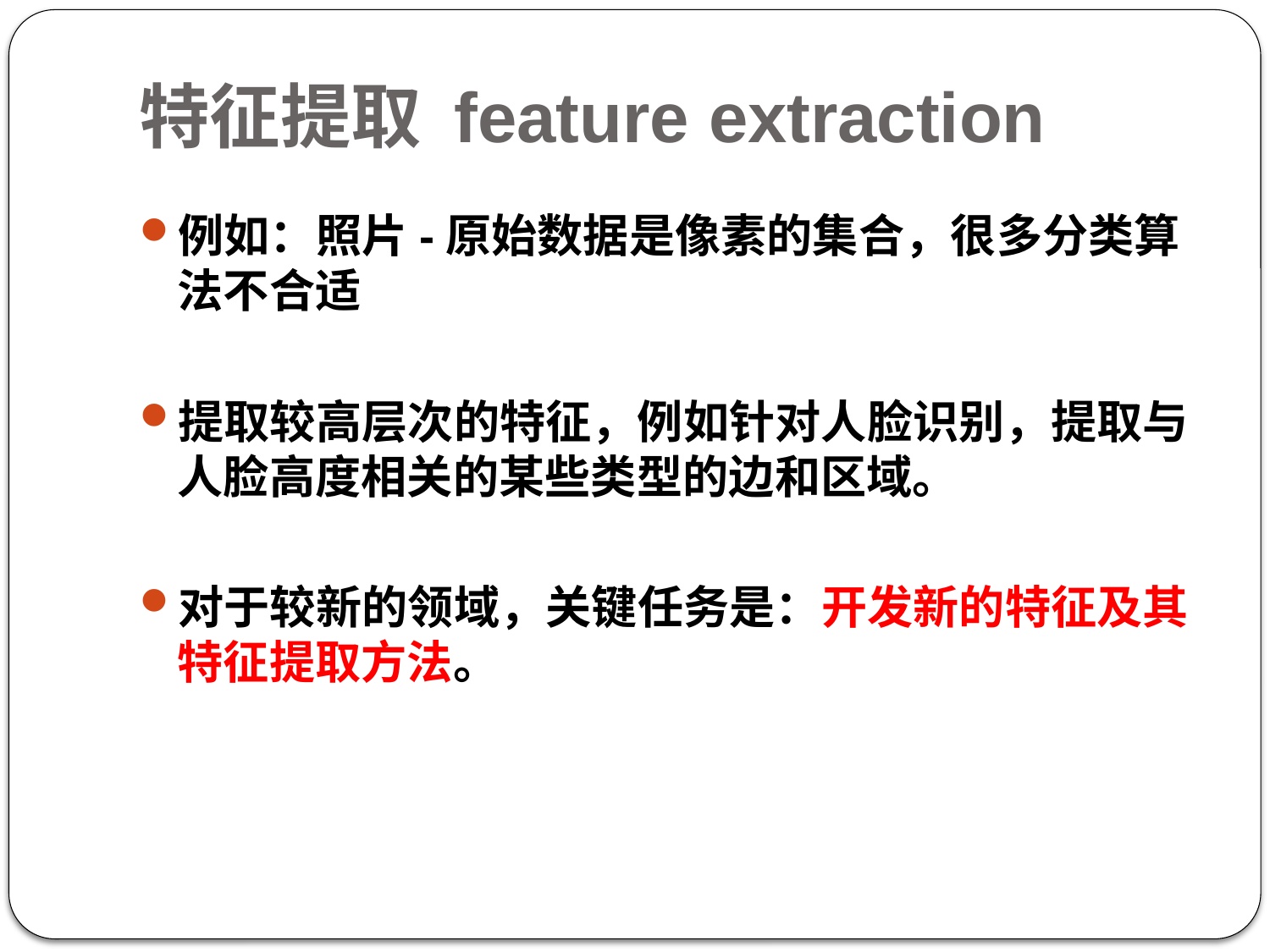

# 特征提取 feature extraction
例如：照片-原始数据是像素的集合，很多分类算法不合适

提取较高层次的特征，例如针对人脸识别，提取与人脸高度相关的某些类型的边和区域。

对于较新的领域，关键任务是：开发新的特征及其特征提取方法。